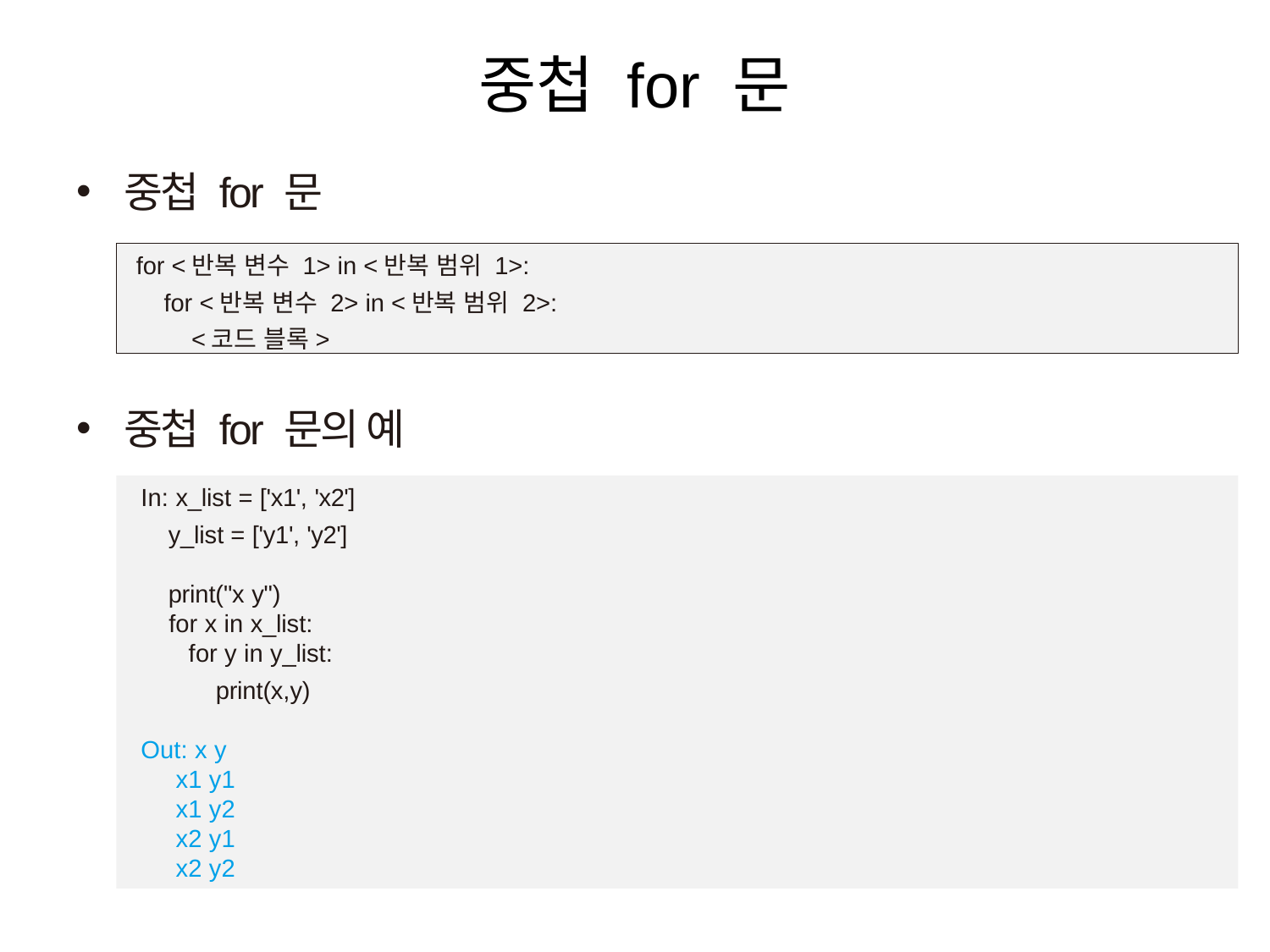

# 중첩 for 문
중첩 for 문

중첩 for 문의 예
for <반복 변수 1> in <반복 범위 1>:
    for <반복 변수 2> in <반복 범위 2>:
        <코드 블록>
In: x_list = ['x1', 'x2']
    y_list = ['y1', 'y2']

    print("x y")
    for x in x_list:
       for y in y_list:
           print(x,y)

Out: x y
     x1 y1
     x1 y2
     x2 y1
     x2 y2